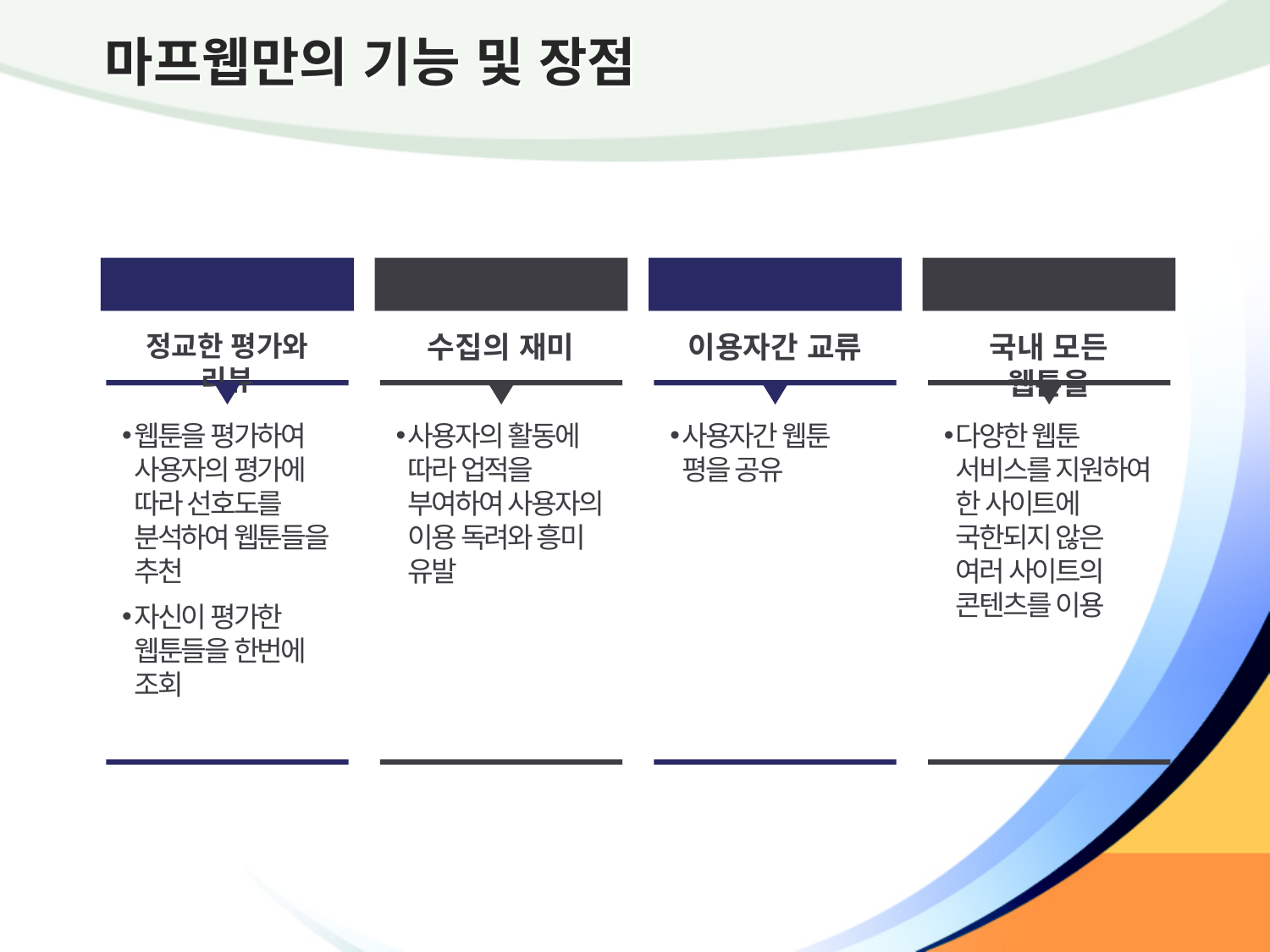

# 마프웹만의 기능 및 장점
웹툰 평가 부분
업적 부분
커뮤니티 부분
다양한 웹툰 풀
정교한 평가와 리뷰
수집의 재미
이용자간 교류
국내 모든 웹툰을

웹툰을 평가하여 사용자의 평가에 따라 선호도를 분석하여 웹툰들을 추천
자신이 평가한 웹툰들을 한번에 조회
사용자의 활동에 따라 업적을 부여하여 사용자의 이용 독려와 흥미 유발
사용자간 웹툰 평을 공유

다양한 웹툰 서비스를 지원하여 한 사이트에 국한되지 않은 여러 사이트의 콘텐츠를 이용